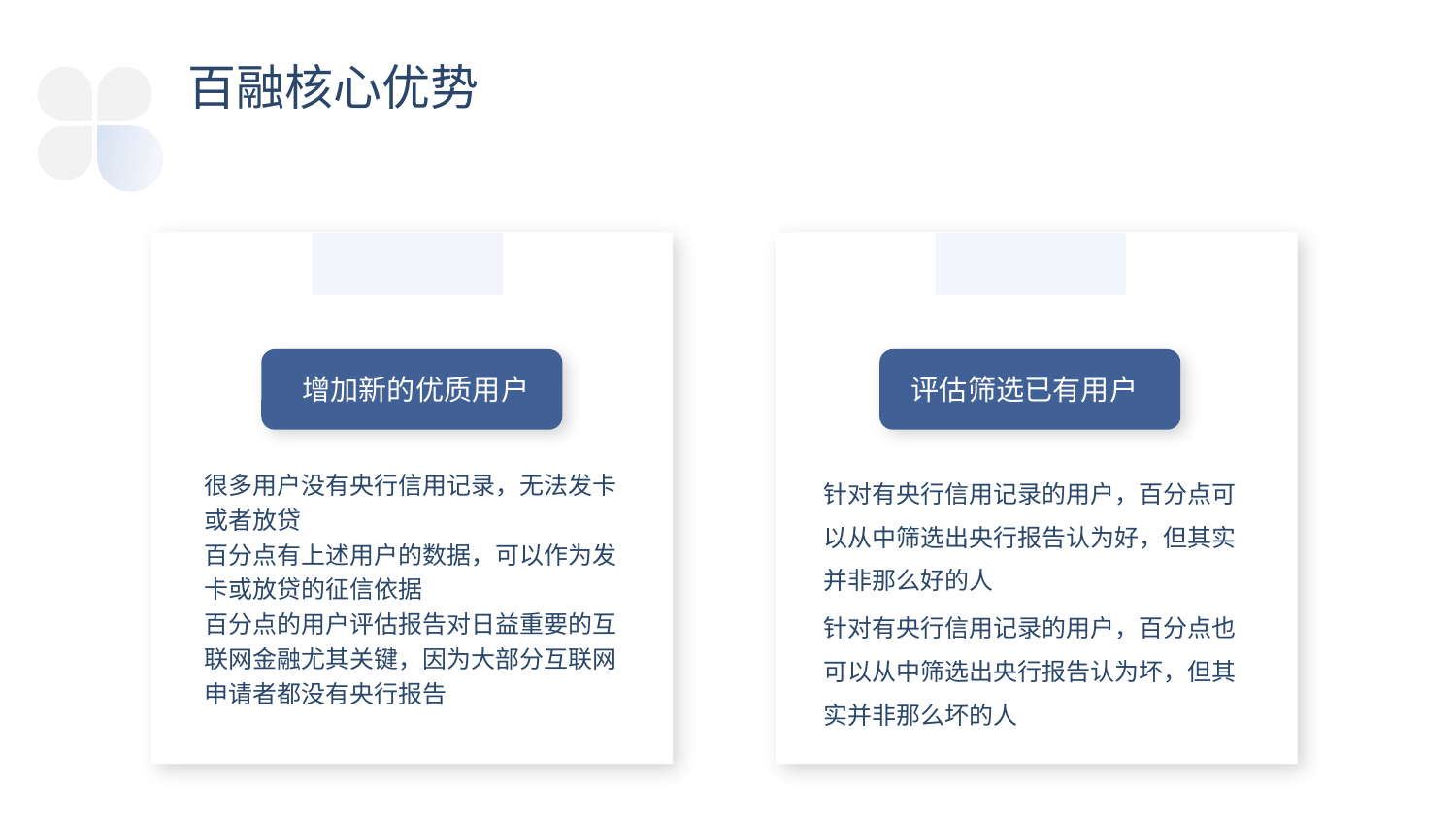

百融核心优势

增加新的优质用户
评估筛选已有用户
很多用户没有央行信用记录，无法发卡或者放贷
百分点有上述用户的数据，可以作为发卡或放贷的征信依据
百分点的用户评估报告对日益重要的互联网金融尤其关键，因为大部分互联网申请者都没有央行报告
针对有央行信用记录的用户，百分点可以从中筛选出央行报告认为好，但其实并非那么好的人
针对有央行信用记录的用户，百分点也可以从中筛选出央行报告认为坏，但其实并非那么坏的人